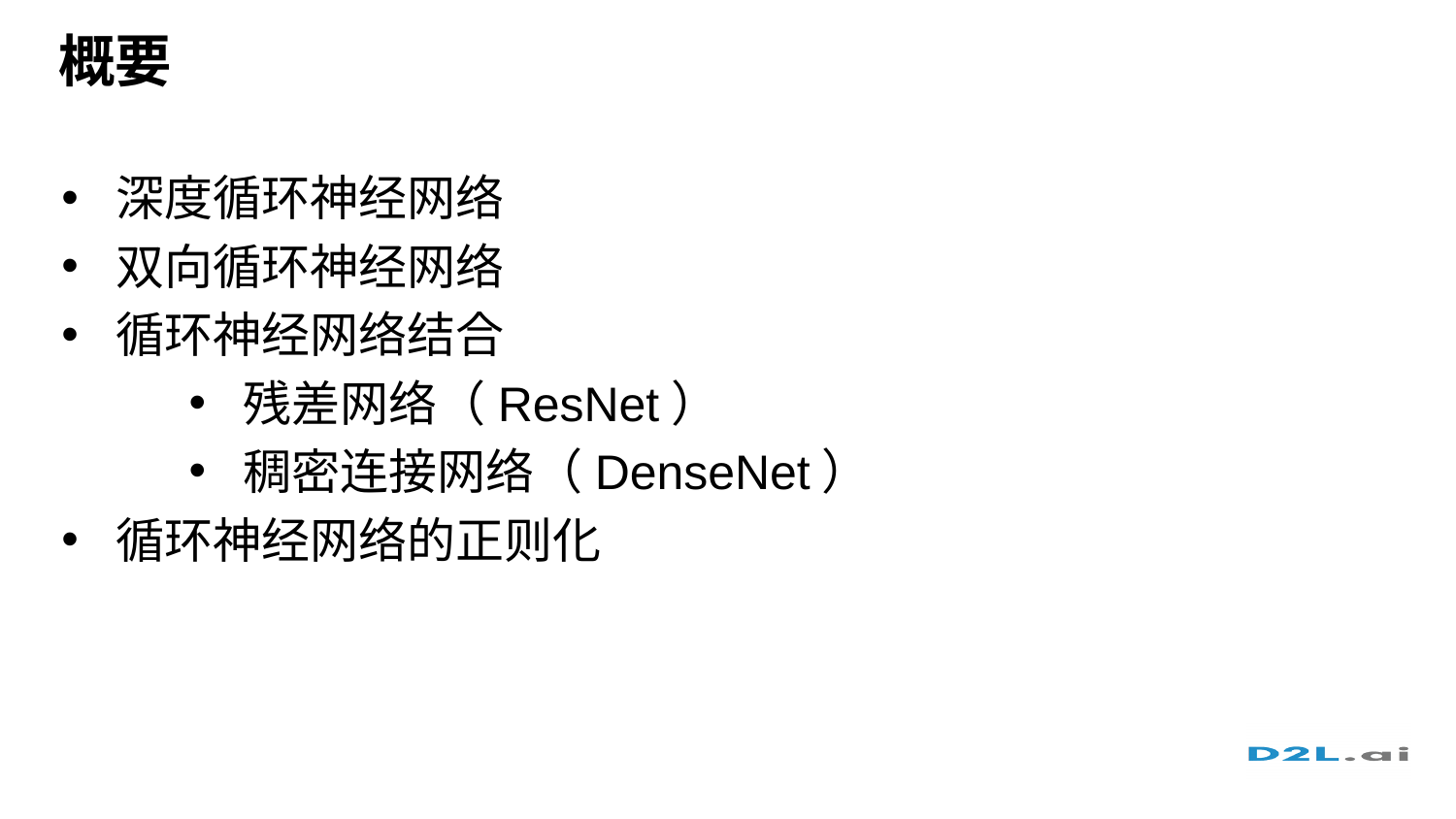

# 概要
深度循环神经网络
双向循环神经网络
循环神经网络结合
残差网络（ResNet）
稠密连接网络（DenseNet）
循环神经网络的正则化